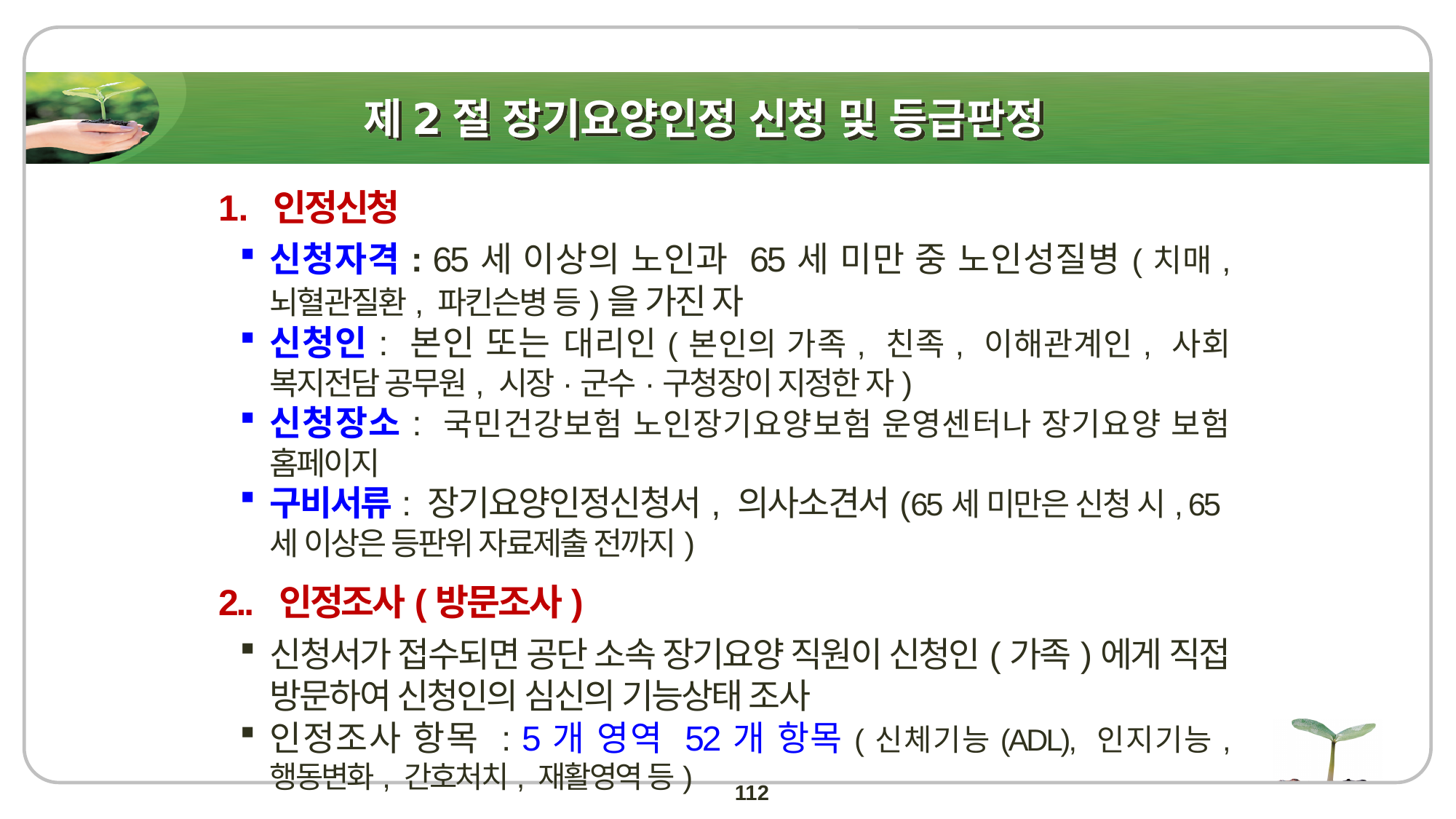

제2절 장기요양인정 신청 및 등급판정
1.  인정신청
신청자격: 65세 이상의 노인과 65세 미만 중 노인성질병(치매, 뇌혈관질환, 파킨슨병 등)을 가진 자
신청인: 본인 또는 대리인(본인의 가족, 친족, 이해관계인, 사회 복지전담 공무원, 시장·군수·구청장이 지정한 자)
신청장소: 국민건강보험 노인장기요양보험 운영센터나 장기요양 보험 홈페이지
구비서류: 장기요양인정신청서, 의사소견서(65세 미만은 신청 시, 65세 이상은 등판위 자료제출 전까지)
2..  인정조사(방문조사)
신청서가 접수되면 공단 소속 장기요양 직원이 신청인(가족)에게 직접 방문하여 신청인의 심신의 기능상태 조사
인정조사 항목 : 5개 영역 52개 항목(신체기능(ADL), 인지기능, 행동변화, 간호처치, 재활영역 등)
112